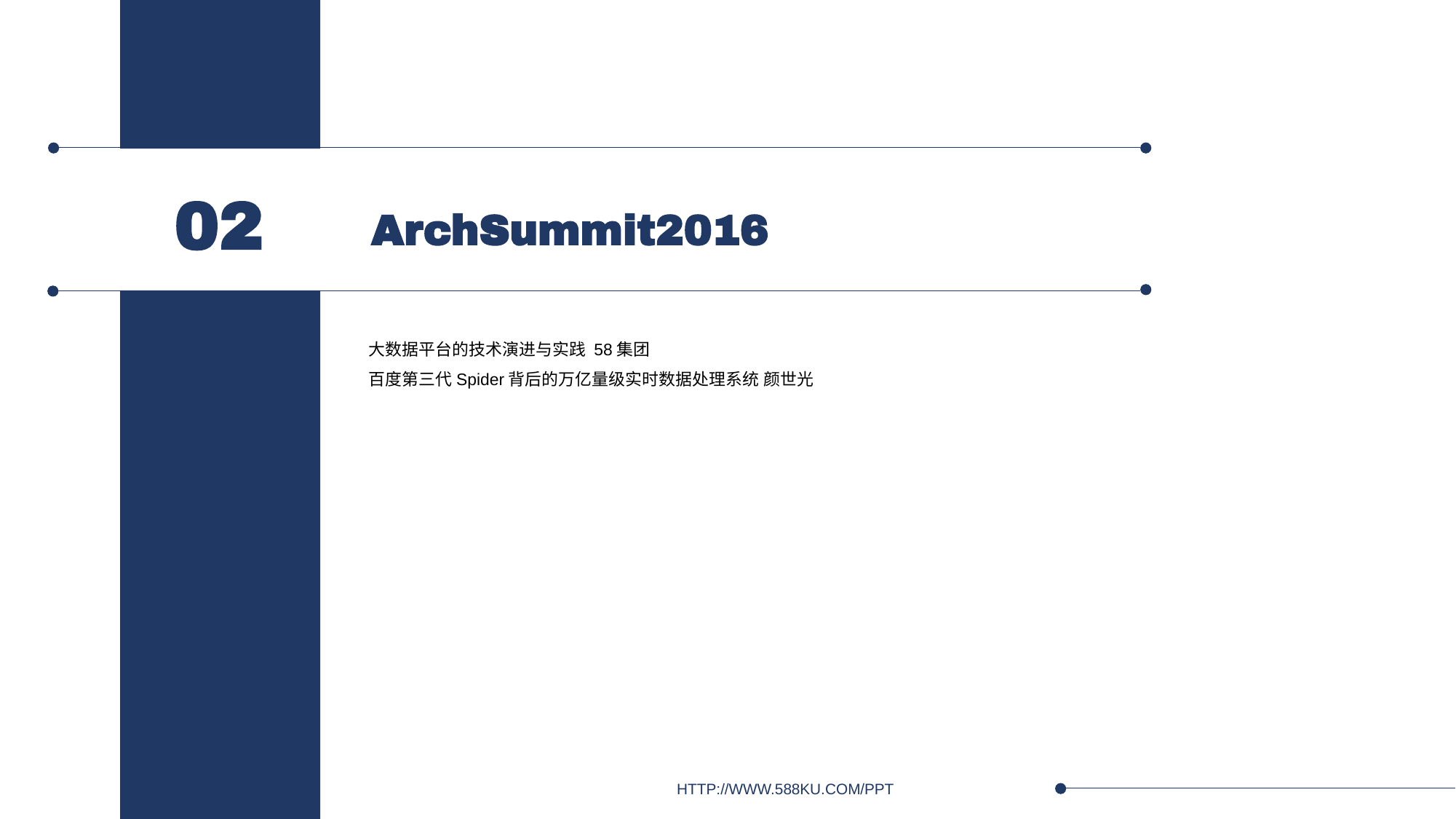

ArchSummit2016
02

大数据平台的技术演进与实践 58集团
百度第三代Spider背后的万亿量级实时数据处理系统 颜世光
HTTP://WWW.588KU.COM/PPT